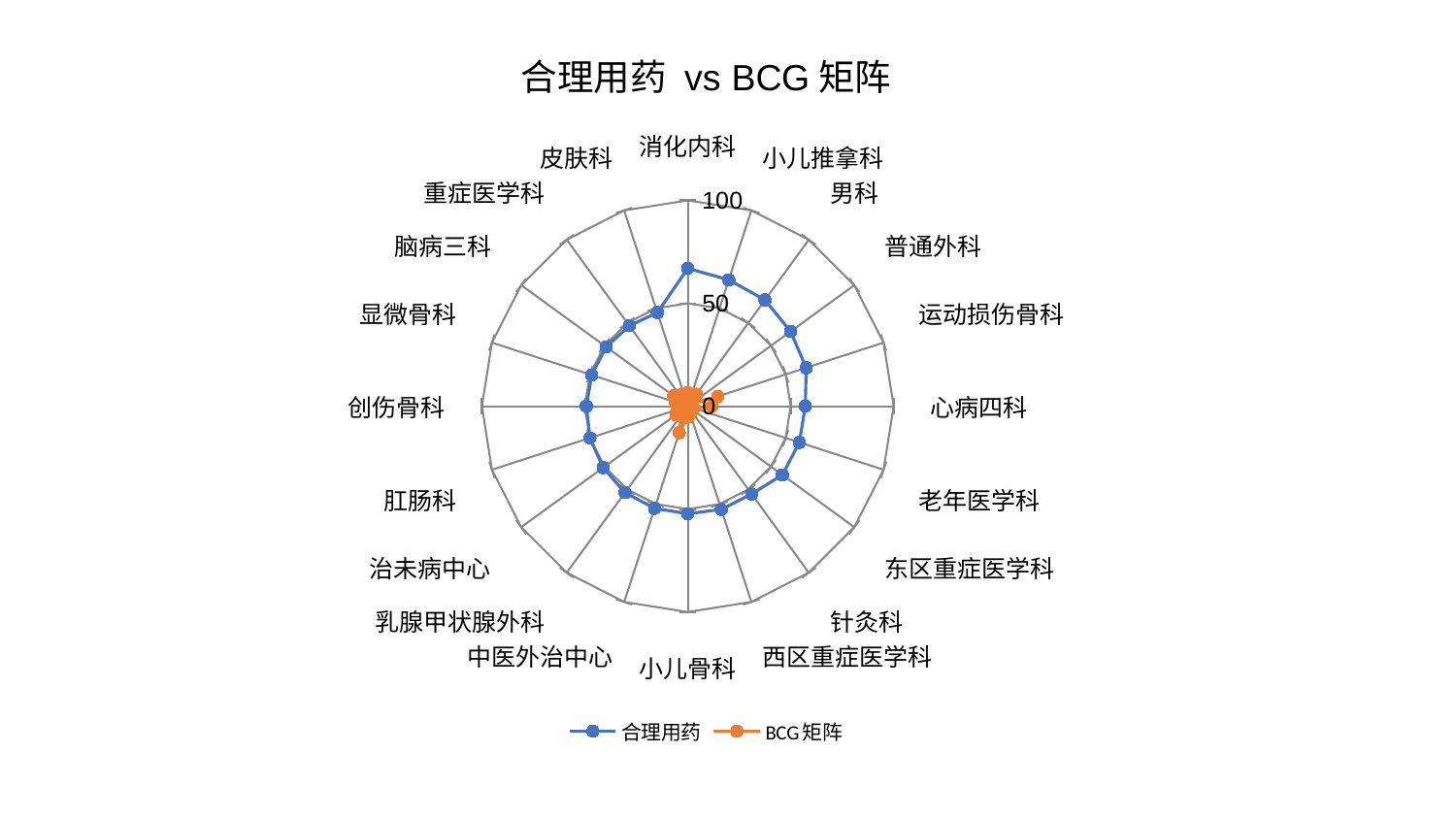

### Chart: 合理用药 vs BCG矩阵

| Category | 合理用药 | BCG矩阵 |
|---|---|---|
| 消化内科 | 66.96464749154566 | 6.720812841260616 |
| 小儿推拿科 | 64.5293849848114 | 5.782601588968555 |
| 男科 | 63.81983635637631 | 7.158705281645626 |
| 普通外科 | 61.757006226855474 | 2.019381803700934 |
| 运动损伤骨科 | 60.49275727443726 | 15.408085295421557 |
| 心病四科 | 57.11933871694856 | 11.788009733163749 |
| 老年医学科 | 56.9753612116954 | 2.8849056431888433 |
| 东区重症医学科 | 56.82297404016394 | 1.0753739781283755 |
| 针灸科 | 52.755737340425924 | 2.719390939598586 |
| 西区重症医学科 | 52.74312154509345 | 4.073485166706419 |
| 小儿骨科 | 52.28618884864217 | 5.355364349537805 |
| 中医外治中心 | 52.18829422770733 | 13.485119937171937 |
| 乳腺甲状腺外科 | 51.90041045863434 | 5.935921765929958 |
| 治未病中心 | 50.851479275354336 | 7.033060901054477 |
| 肛肠科 | 49.967306231092586 | 5.155521821632536 |
| 创伤骨科 | 49.27519711845432 | 2.9444017468182224 |
| 显微骨科 | 49.05842766094619 | 6.203891596083179 |
| 脑病三科 | 49.00393589368499 | 8.545106777059587 |
| 重症医学科 | 48.28817610676066 | 6.6524536943818475 |
| 皮肤科 | 47.828581114068086 | 3.770905936838845 |
56